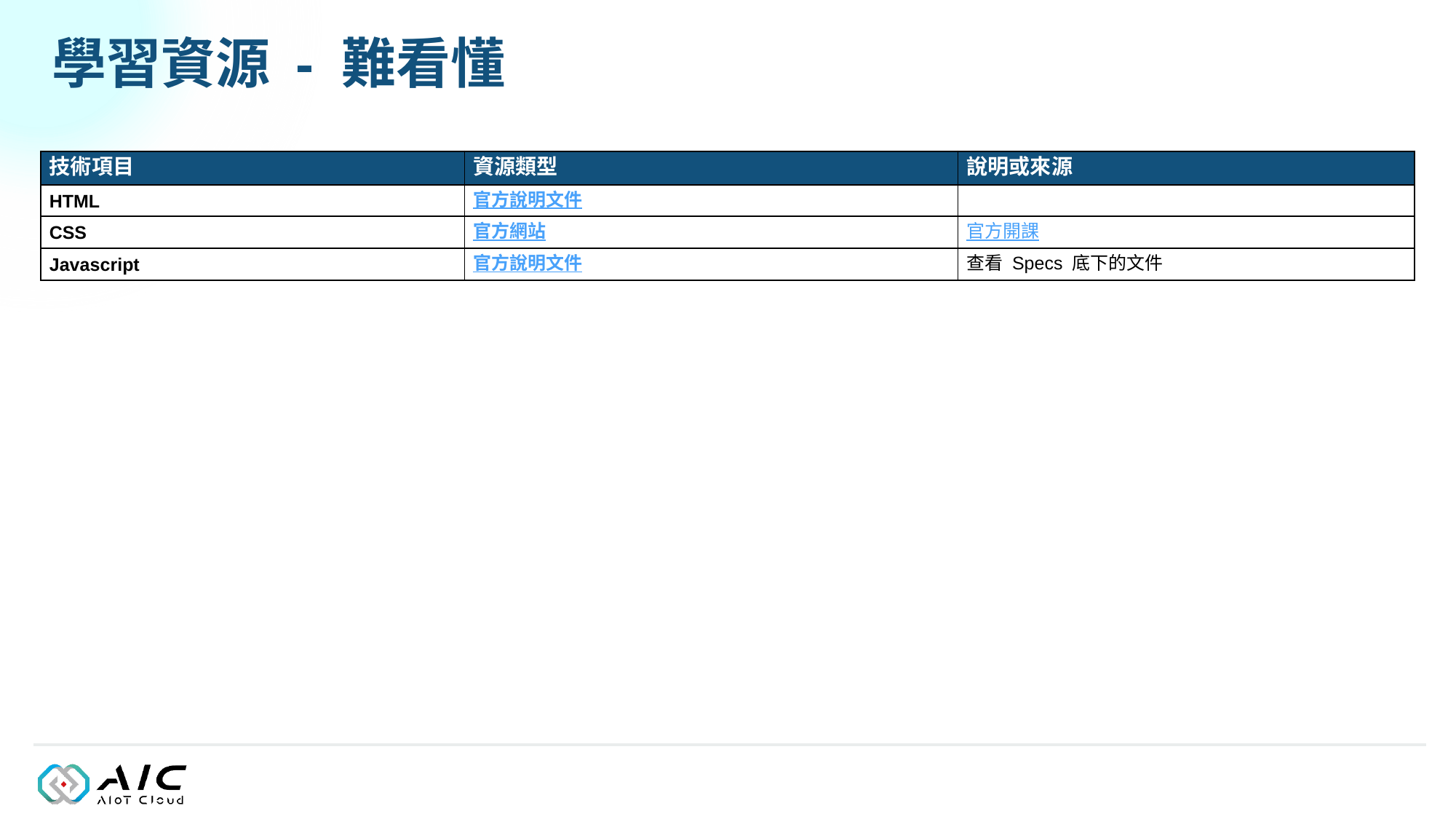

# 學習資源 - 難看懂
| 技術項目 | 資源類型 | 說明或來源 |
| --- | --- | --- |
| HTML | 官方說明文件 |  |
| CSS | 官方網站 | 官方開課 |
| Javascript | 官方說明文件 | 查看 Specs 底下的文件 |